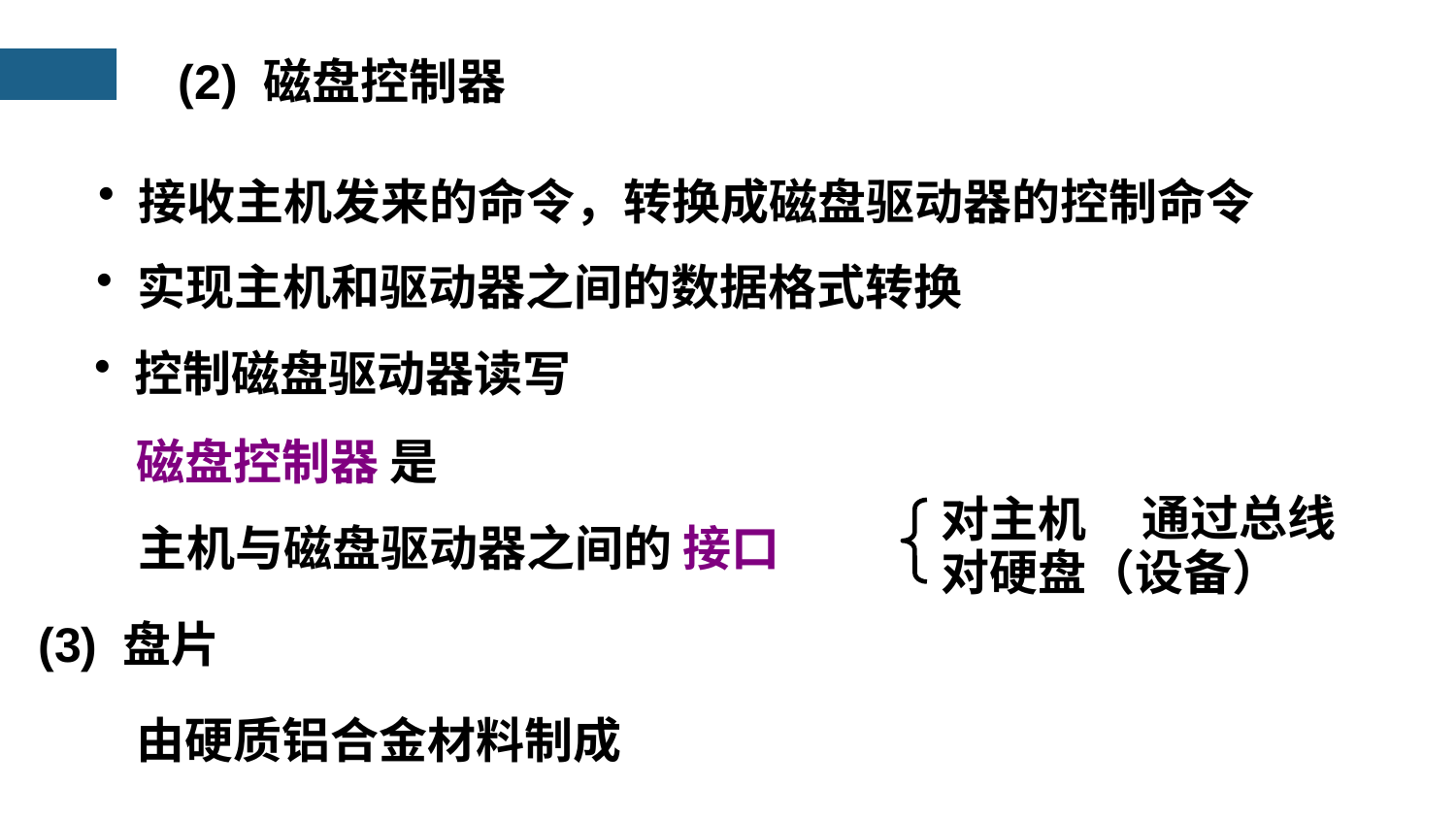

(2) 磁盘控制器
 接收主机发来的命令，转换成磁盘驱动器的控制命令
 实现主机和驱动器之间的数据格式转换
 控制磁盘驱动器读写
磁盘控制器 是
主机与磁盘驱动器之间的 接口
通过总线
对主机
对硬盘（设备）

(3) 盘片
由硬质铝合金材料制成